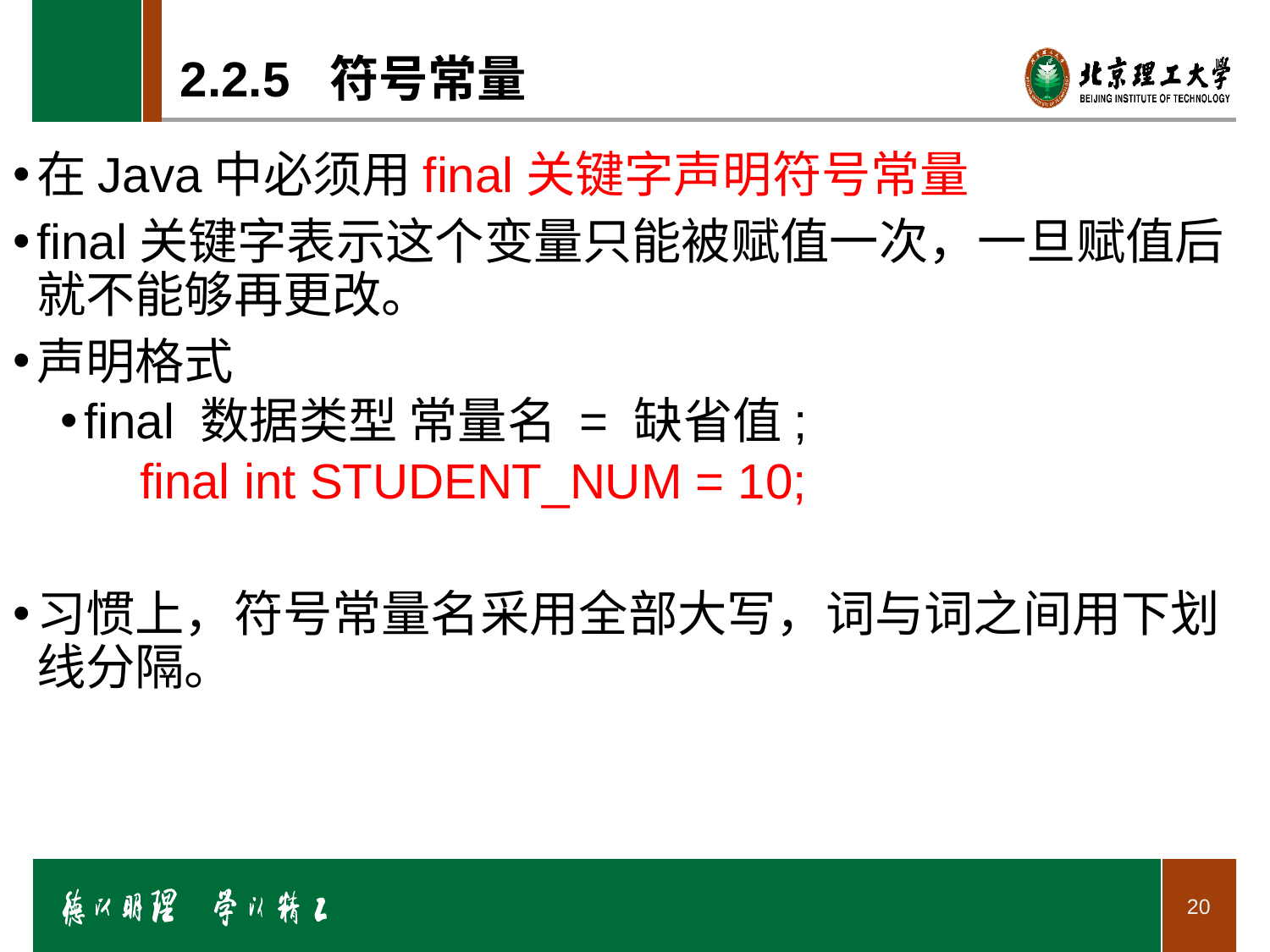

# 2.2.5  符号常量
在Java中必须用final关键字声明符号常量
final关键字表示这个变量只能被赋值一次，一旦赋值后就不能够再更改。
声明格式
final 数据类型 常量名 = 缺省值;
final int STUDENT_NUM = 10;

习惯上，符号常量名采用全部大写，词与词之间用下划线分隔。